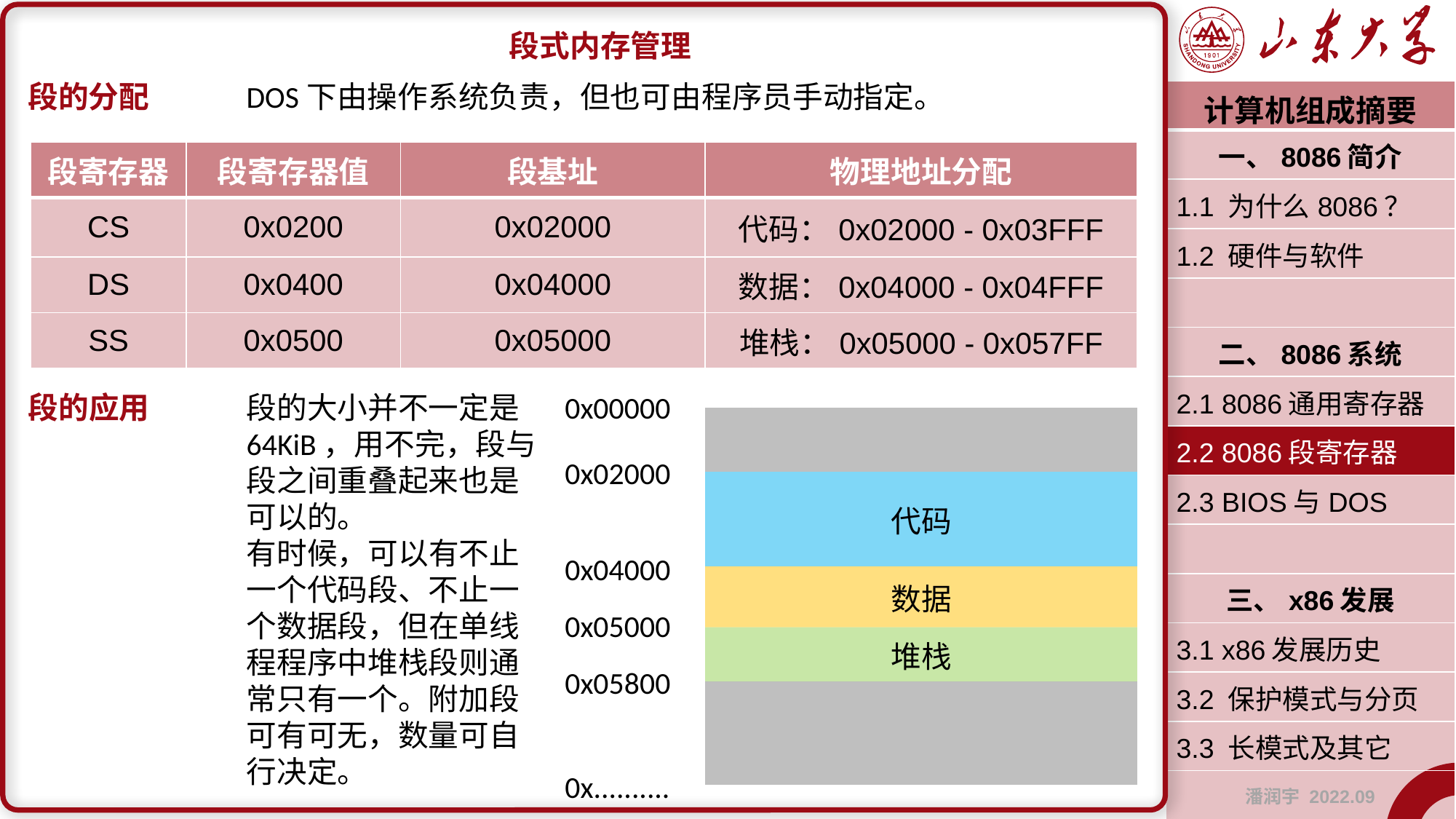

段式内存管理
段的分配	DOS下由操作系统负责，但也可由程序员手动指定。
| 计算机组成摘要 |
| --- |
| 一、8086简介 |
| 1.1 为什么8086？ |
| 1.2 硬件与软件 |
|  |
| 二、8086系统 |
| 2.1 8086通用寄存器 |
| 2.2 8086段寄存器 |
| 2.3 BIOS与DOS |
|  |
| 三、x86发展 |
| 3.1 x86发展历史 |
| 3.2 保护模式与分页 |
| 3.3 长模式及其它 |
| 潘润宇 2022.09 |
| 段寄存器 | 段寄存器值 | 段基址 | 物理地址分配 |
| --- | --- | --- | --- |
| CS | 0x0200 | 0x02000 | 代码：0x02000 - 0x03FFF |
| DS | 0x0400 | 0x04000 | 数据：0x04000 - 0x04FFF |
| SS | 0x0500 | 0x05000 | 堆栈：0x05000 - 0x057FF |
段的应用	段的大小并不一定是		64KiB，用不完，段与		段之间重叠起来也是		可以的。
		有时候，可以有不止		一个代码段、不止一		个数据段，但在单线		程程序中堆栈段则通		常只有一个。附加段		可有可无，数量可自		行决定。
0x00000
|  |
| --- |
| 代码 |
| 数据 |
| 堆栈 |
|  |
0x02000
0x04000
0x05000
0x05800
0x..........